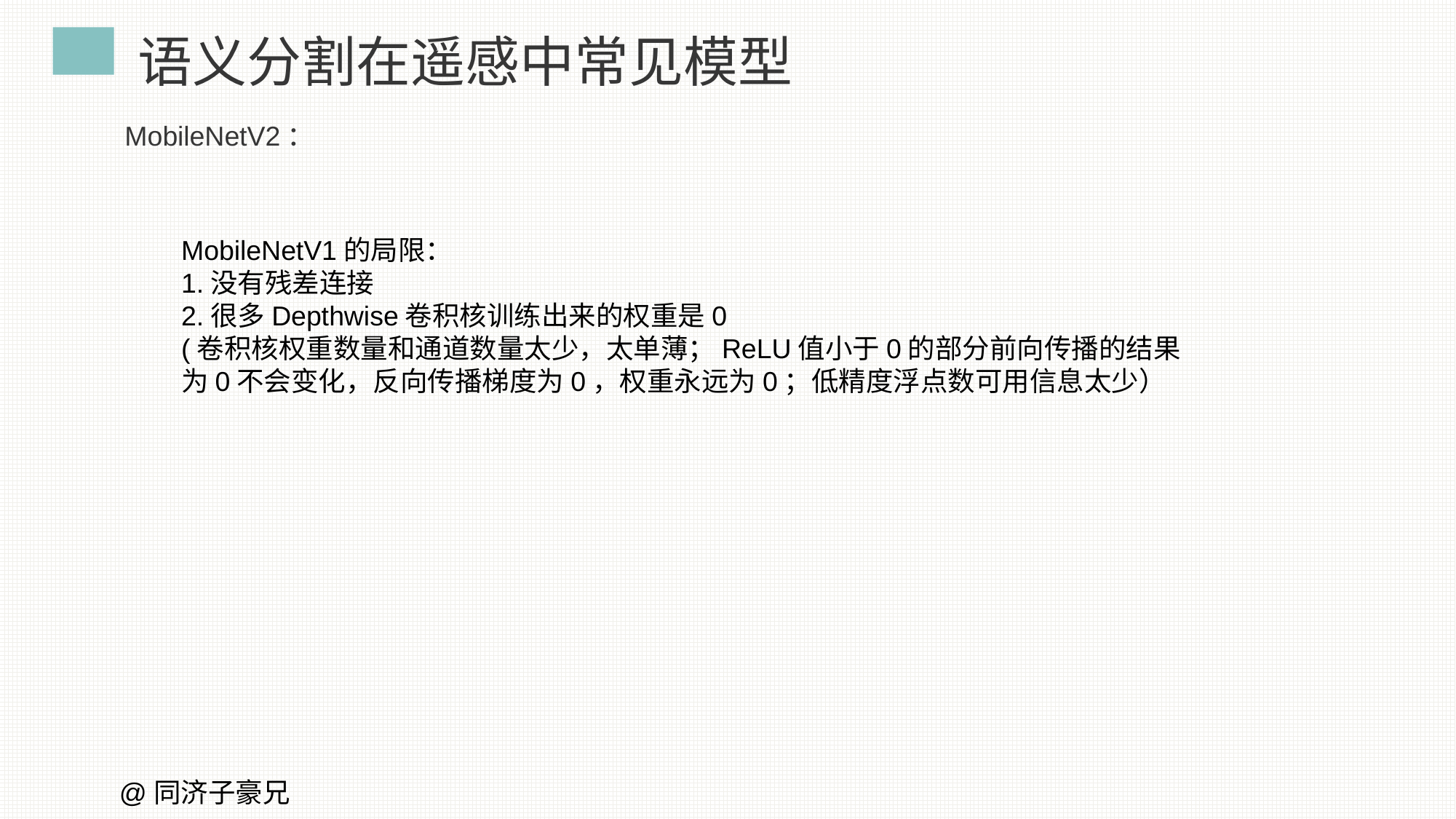

语义分割在遥感中常见模型

MobileNetV2：
MobileNetV1的局限：
1.没有残差连接
2.很多Depthwise卷积核训练出来的权重是0
(卷积核权重数量和通道数量太少，太单薄；ReLU值小于0的部分前向传播的结果为0不会变化，反向传播梯度为0，权重永远为0；低精度浮点数可用信息太少）
@同济子豪兄